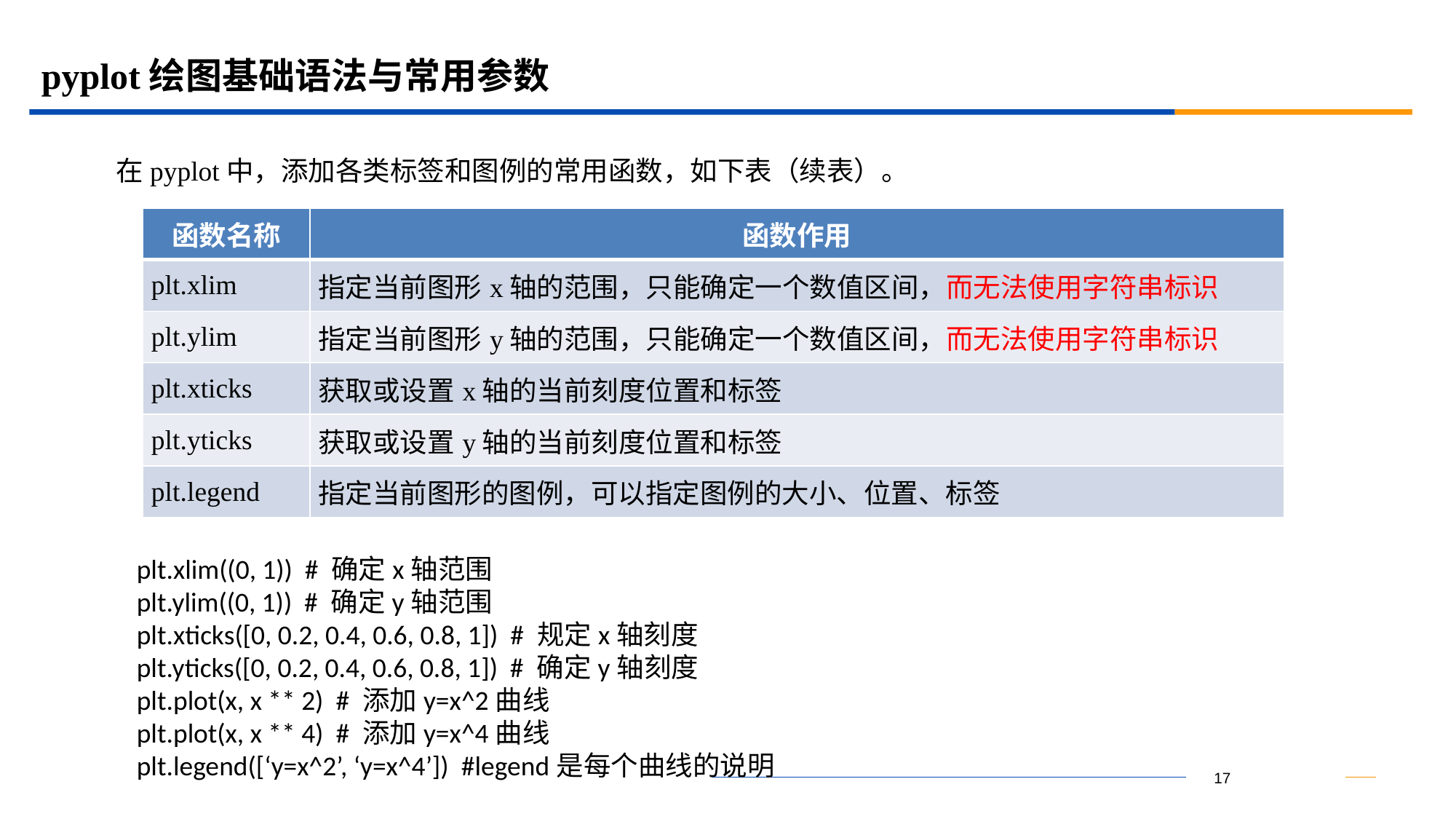

# pyplot绘图基础语法与常用参数
在pyplot中，添加各类标签和图例的常用函数，如下表（续表）。

| 函数名称 | 函数作用 |
| --- | --- |
| plt.xlim | 指定当前图形x轴的范围，只能确定一个数值区间，而无法使用字符串标识 |
| plt.ylim | 指定当前图形y轴的范围，只能确定一个数值区间，而无法使用字符串标识 |
| plt.xticks | 获取或设置x轴的当前刻度位置和标签 |
| plt.yticks | 获取或设置y轴的当前刻度位置和标签 |
| plt.legend | 指定当前图形的图例，可以指定图例的大小、位置、标签 |
plt.xlim((0, 1))  # 确定x轴范围
plt.ylim((0, 1))  # 确定y轴范围
plt.xticks([0, 0.2, 0.4, 0.6, 0.8, 1])  # 规定x轴刻度
plt.yticks([0, 0.2, 0.4, 0.6, 0.8, 1])  # 确定y轴刻度
plt.plot(x, x ** 2)  # 添加y=x^2曲线
plt.plot(x, x ** 4)  # 添加y=x^4曲线
plt.legend([‘y=x^2’, ‘y=x^4’])  #legend是每个曲线的说明